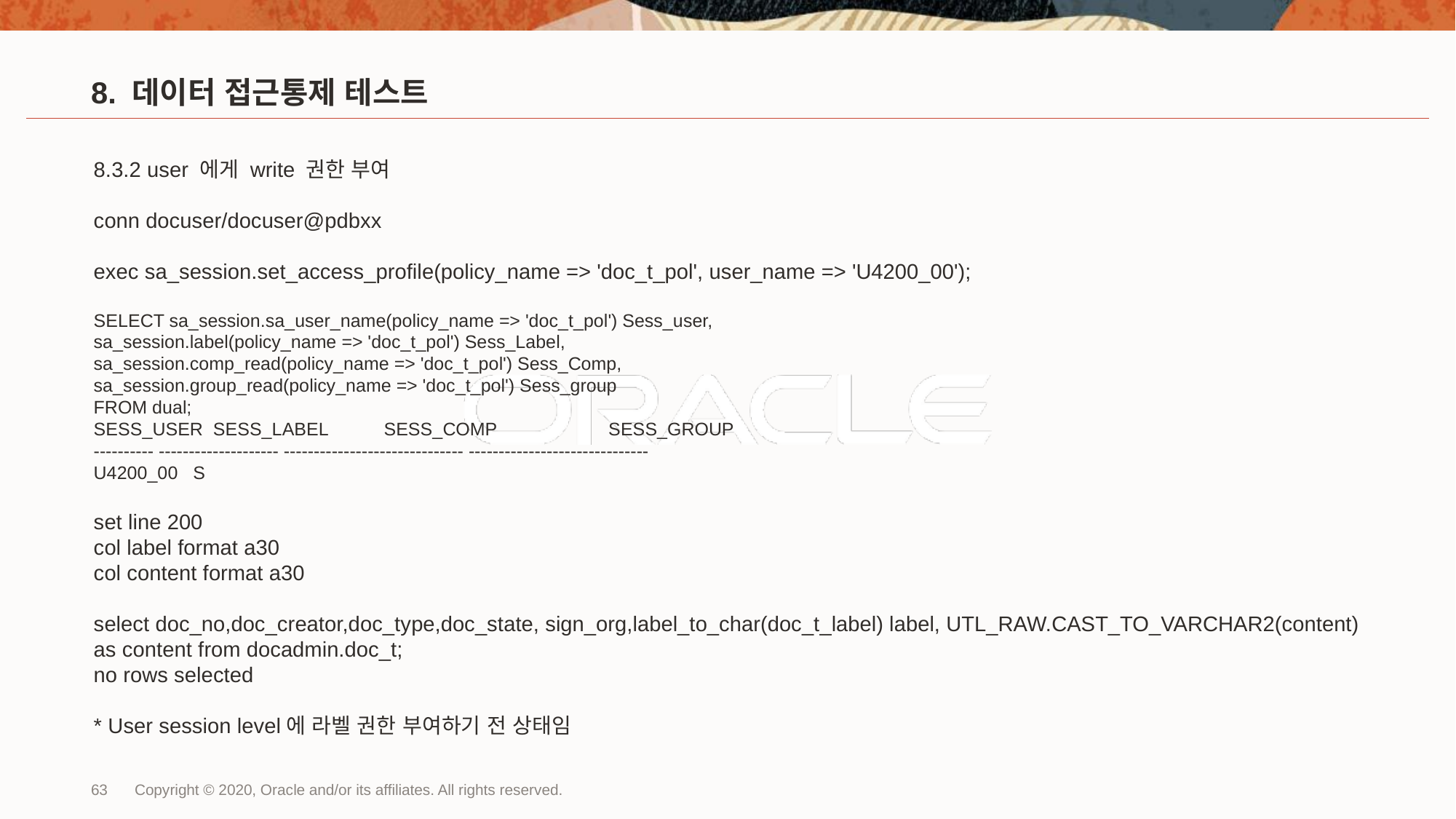

# 8. 데이터 접근통제 테스트
8.3.2 user 에게 write 권한 부여

conn docuser/docuser@pdbxx

exec sa_session.set_access_profile(policy_name => 'doc_t_pol', user_name => 'U4200_00');

SELECT sa_session.sa_user_name(policy_name => 'doc_t_pol') Sess_user,
sa_session.label(policy_name => 'doc_t_pol') Sess_Label,
sa_session.comp_read(policy_name => 'doc_t_pol') Sess_Comp,
sa_session.group_read(policy_name => 'doc_t_pol') Sess_group
FROM dual;
SESS_USER  SESS_LABEL           SESS_COMP                      SESS_GROUP
---------- -------------------- ------------------------------ ------------------------------
U4200_00   S

set line 200
col label format a30
col content format a30

select doc_no,doc_creator,doc_type,doc_state, sign_org,label_to_char(doc_t_label) label, UTL_RAW.CAST_TO_VARCHAR2(content) as content from docadmin.doc_t;
no rows selected

* User session level에 라벨 권한 부여하기 전 상태임
63
Copyright © 2020, Oracle and/or its affiliates. All rights reserved.